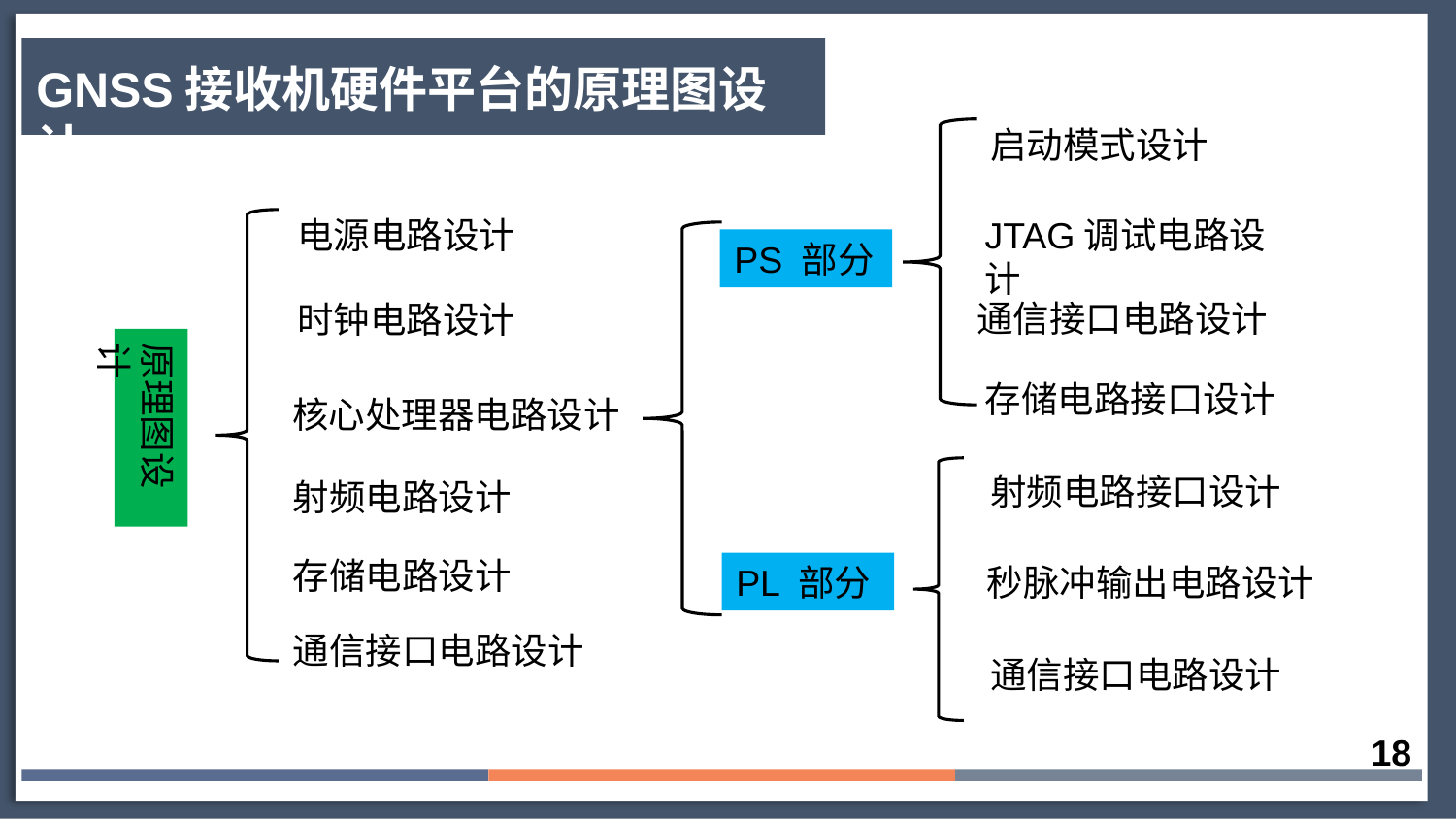

GNSS接收机硬件平台的原理图设计
启动模式设计

电源电路设计
JTAG调试电路设计

PS 部分
通信接口电路设计
时钟电路设计
原理图设计
存储电路接口设计
核心处理器电路设计

射频电路接口设计
射频电路设计
存储电路设计
PL 部分
秒脉冲输出电路设计
通信接口电路设计
通信接口电路设计
18